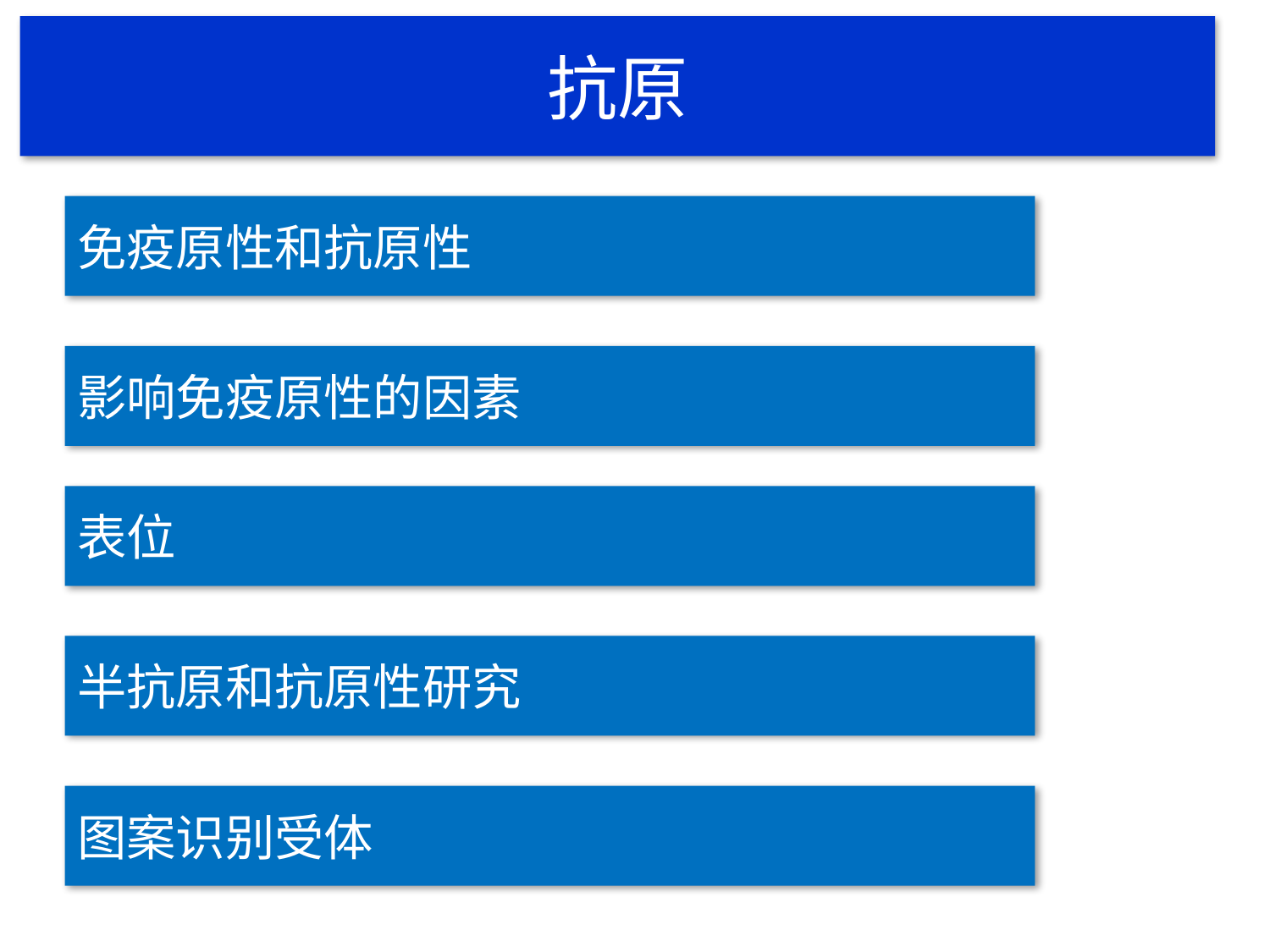

抗原
免疫原性和抗原性
影响免疫原性的因素
表位
半抗原和抗原性研究
图案识别受体